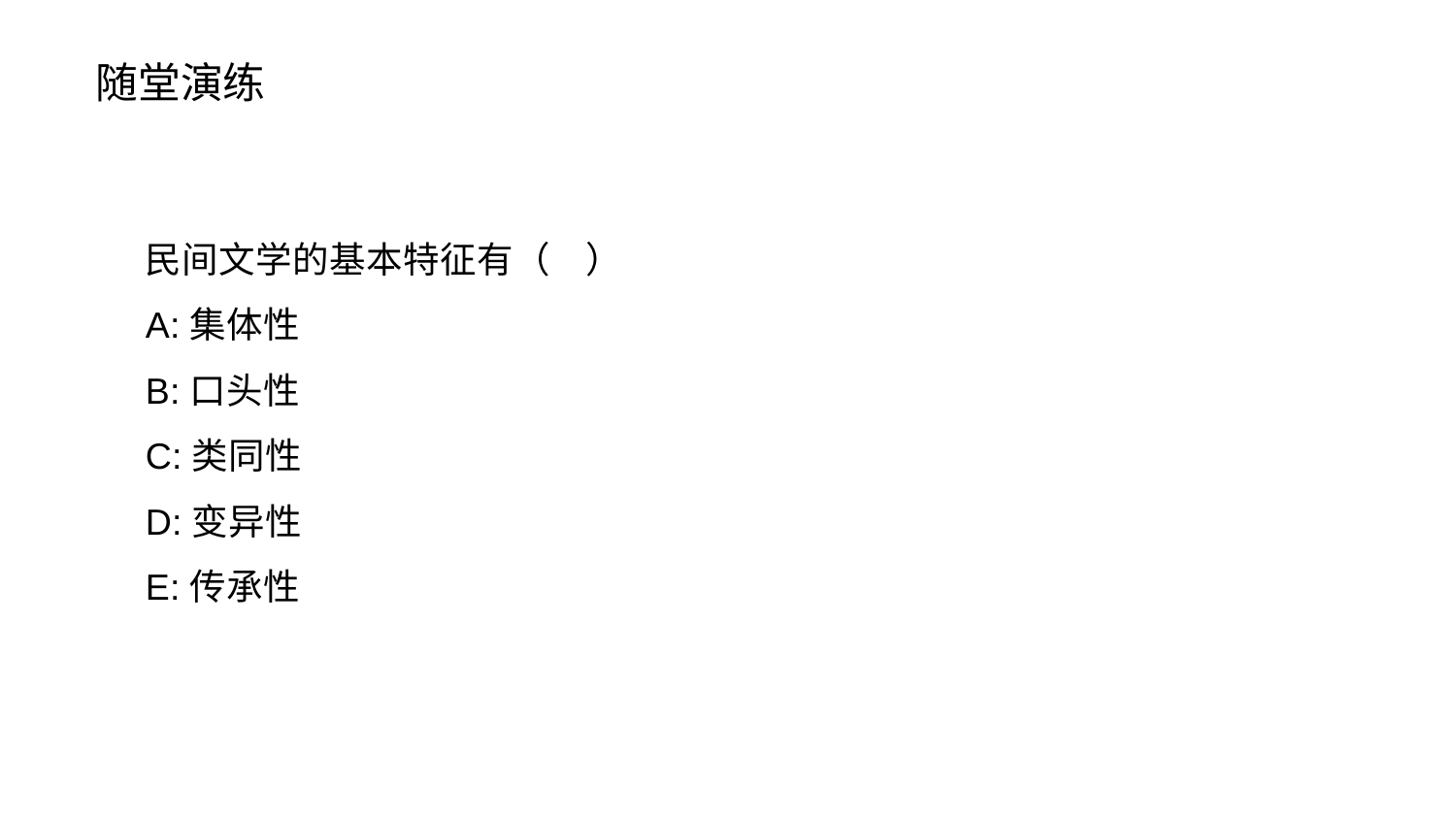

随堂演练
民间文学的基本特征有（    ）
A:集体性
B:口头性
C:类同性
D:变异性
E:传承性